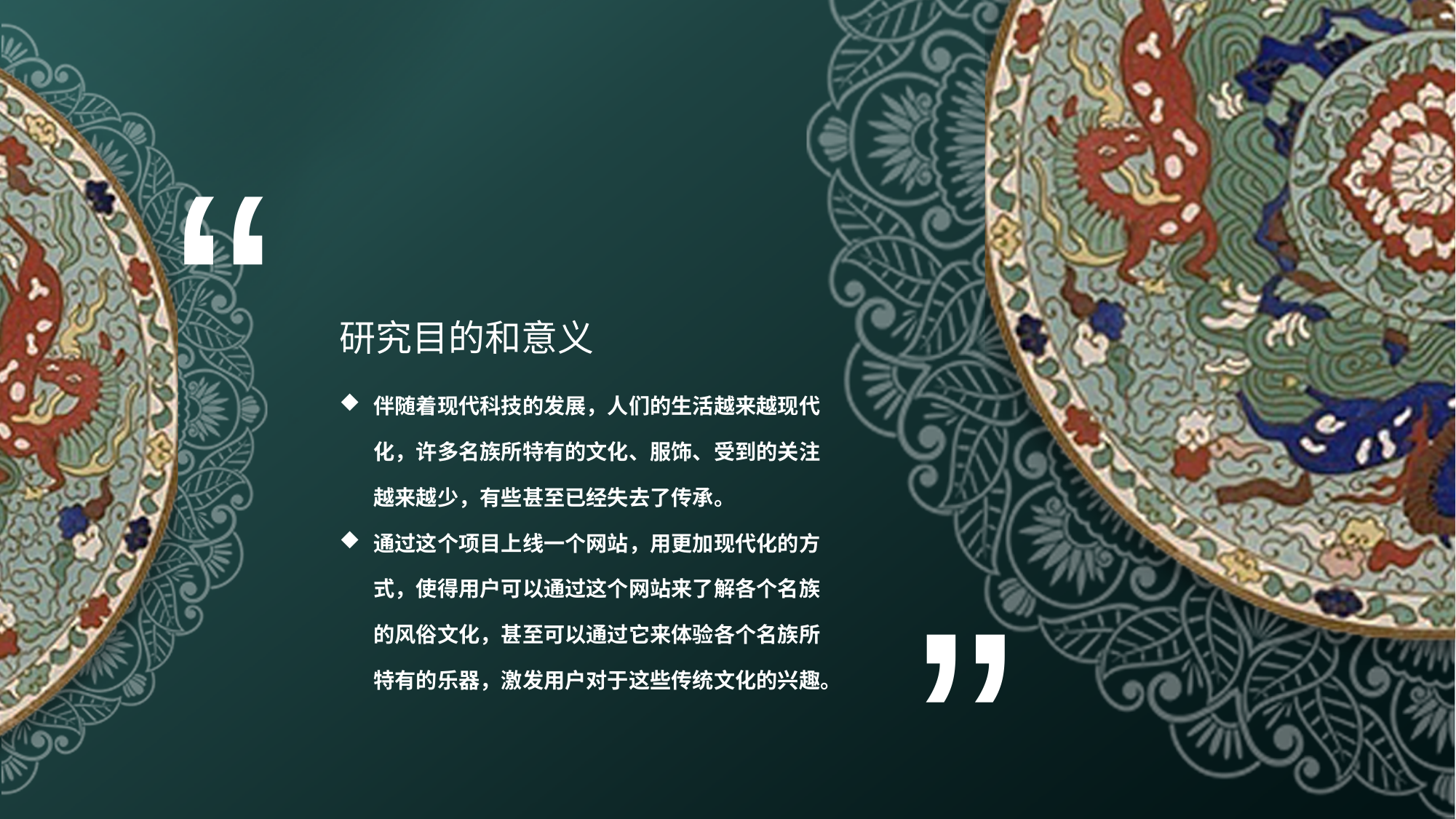

“
研究目的和意义
伴随着现代科技的发展，人们的生活越来越现代化，许多名族所特有的文化、服饰、受到的关注越来越少，有些甚至已经失去了传承。
通过这个项目上线一个网站，用更加现代化的方式，使得用户可以通过这个网站来了解各个名族的风俗文化，甚至可以通过它来体验各个名族所特有的乐器，激发用户对于这些传统文化的兴趣。
“